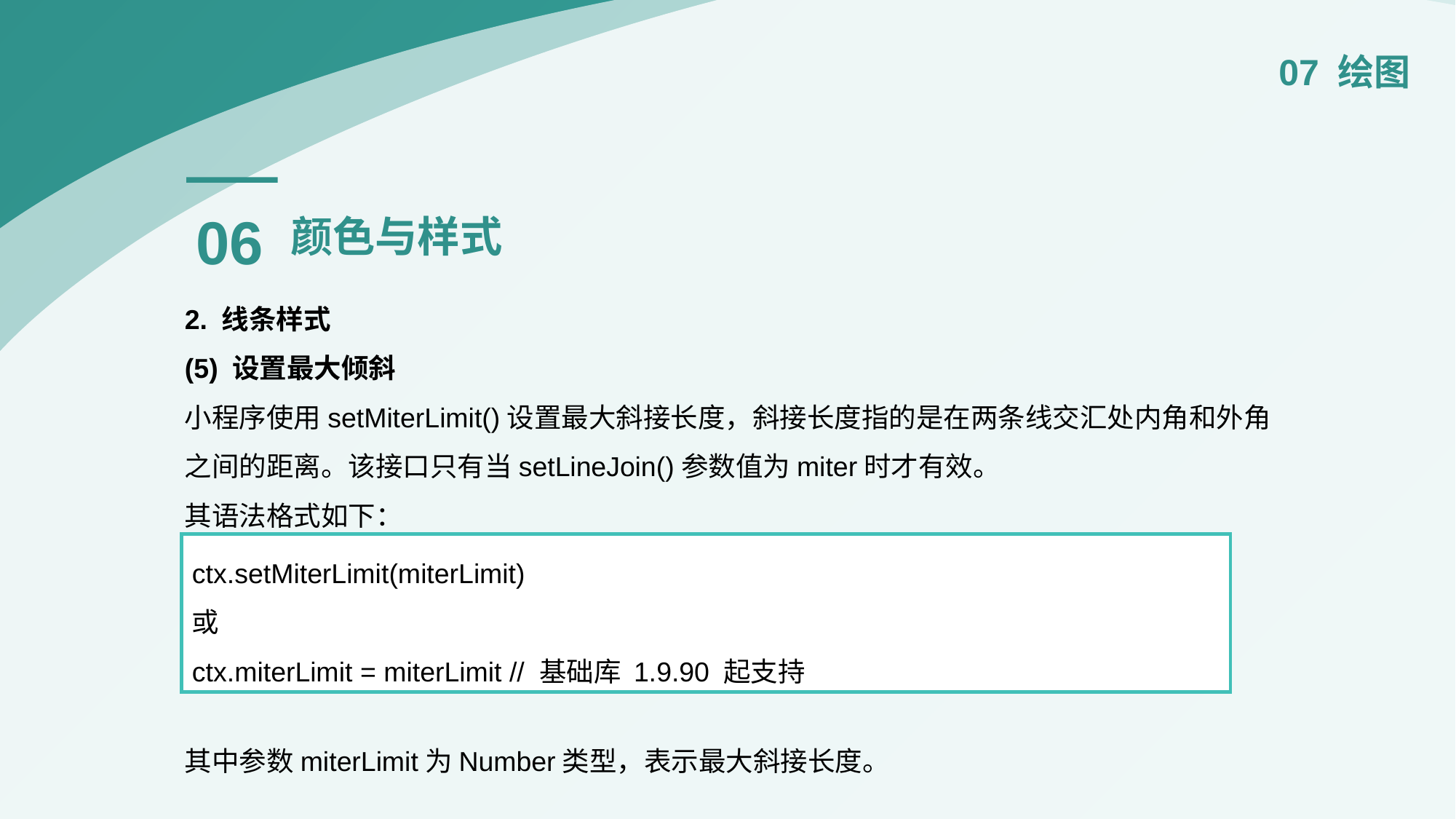

07 绘图
06

颜色与样式
2. 线条样式
(5) 设置最大倾斜
小程序使用setMiterLimit()设置最大斜接长度，斜接长度指的是在两条线交汇处内角和外角之间的距离。该接口只有当setLineJoin()参数值为miter时才有效。
其语法格式如下：

其中参数miterLimit为Number类型，表示最大斜接长度。
ctx.setMiterLimit(miterLimit)
或
ctx.miterLimit = miterLimit // 基础库 1.9.90 起支持